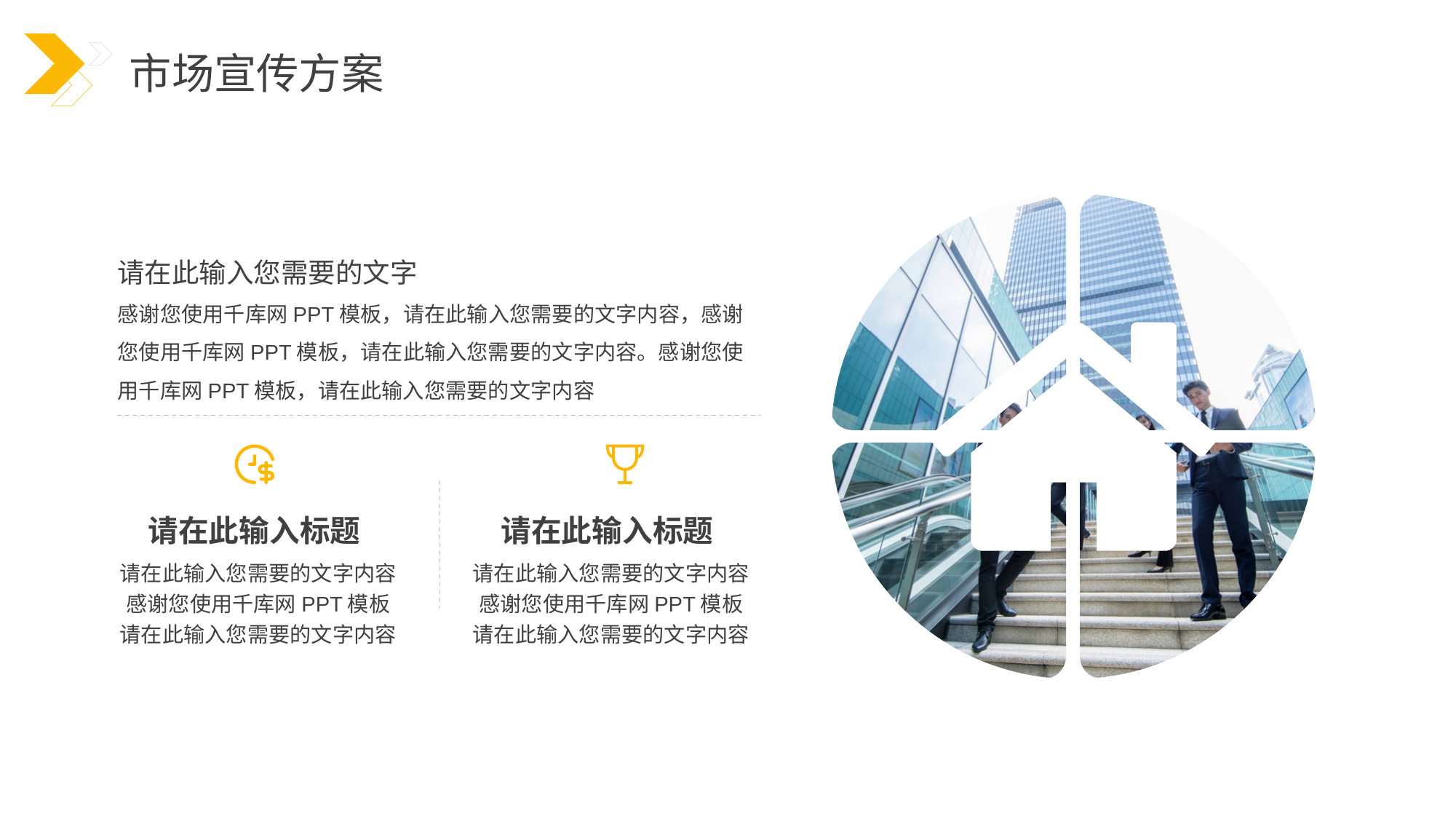

市场宣传方案

请在此输入您需要的文字
感谢您使用千库网PPT模板，请在此输入您需要的文字内容，感谢您使用千库网PPT模板，请在此输入您需要的文字内容。感谢您使用千库网PPT模板，请在此输入您需要的文字内容

请在此输入标题
请在此输入标题
请在此输入您需要的文字内容
感谢您使用千库网PPT模板
请在此输入您需要的文字内容
请在此输入您需要的文字内容
感谢您使用千库网PPT模板
请在此输入您需要的文字内容